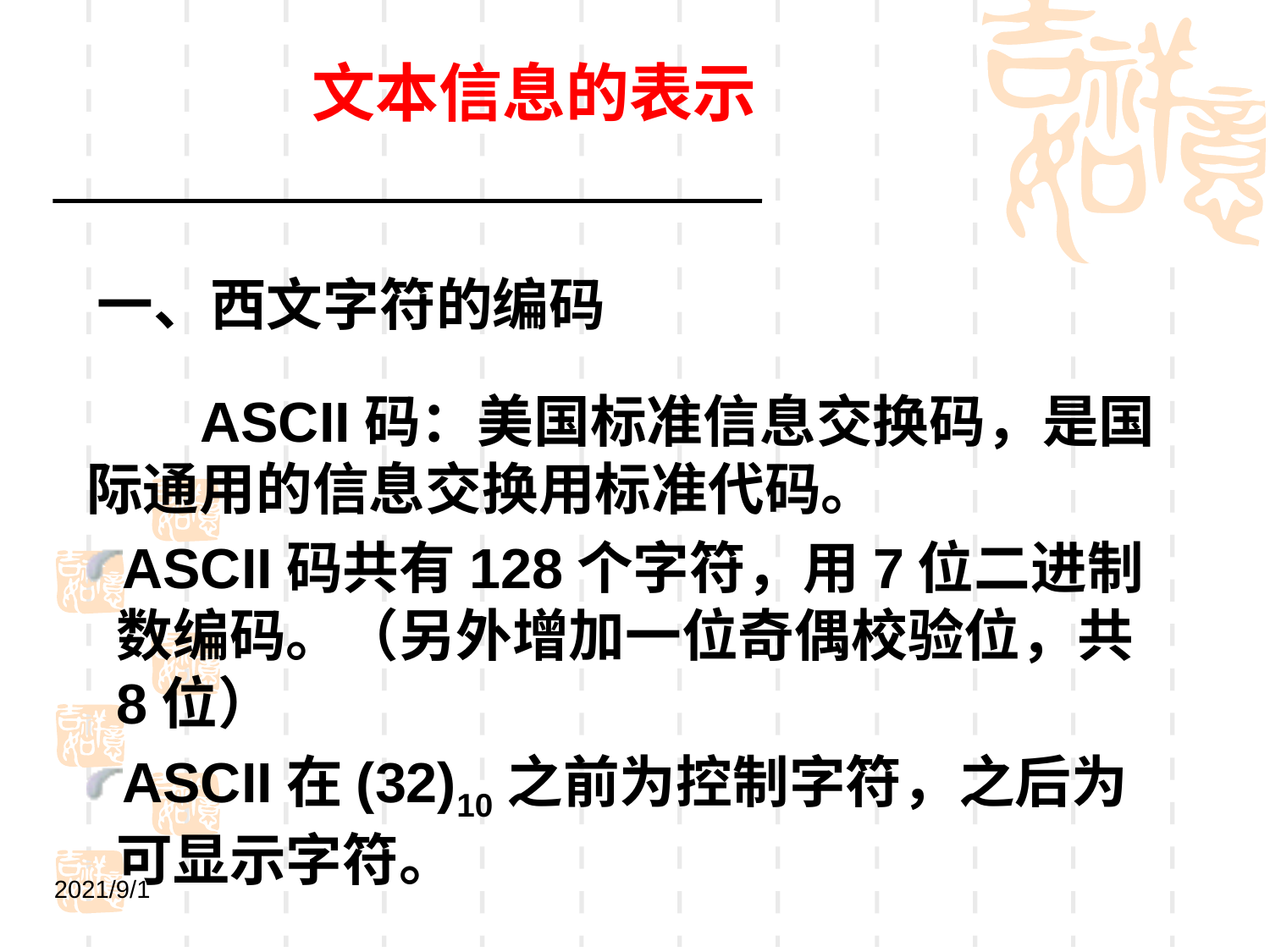

文本信息的表示

一、西文字符的编码
        ASCII码：美国标准信息交换码，是国际通用的信息交换用标准代码。
ASCII码共有128个字符，用7位二进制数编码。（另外增加一位奇偶校验位，共8位）
ASCII在(32)10之前为控制字符，之后为可显示字符。
2021/9/1